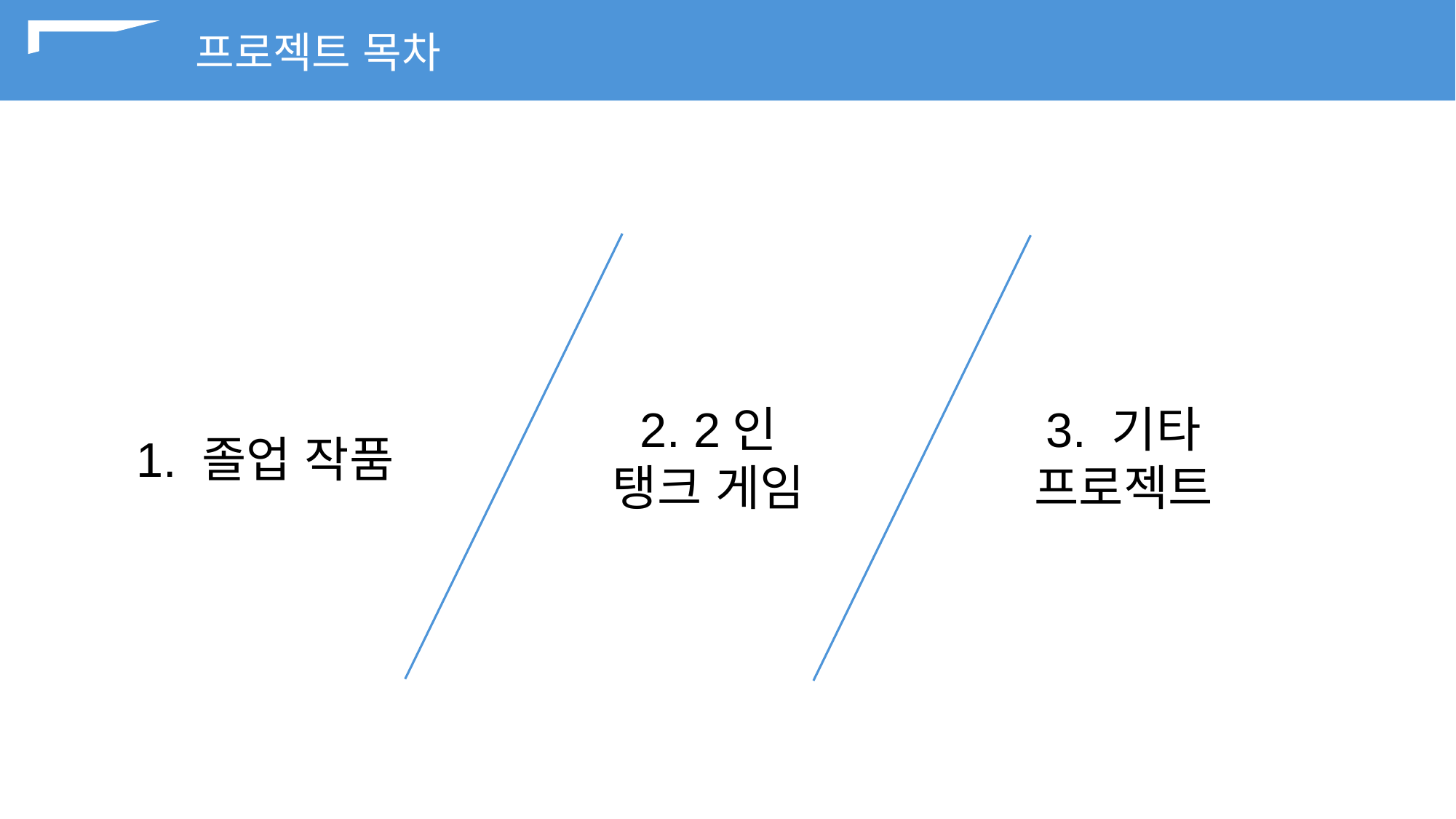

프로젝트 목차
2. 2인
탱크 게임
3. 기타
프로젝트
1. 졸업 작품